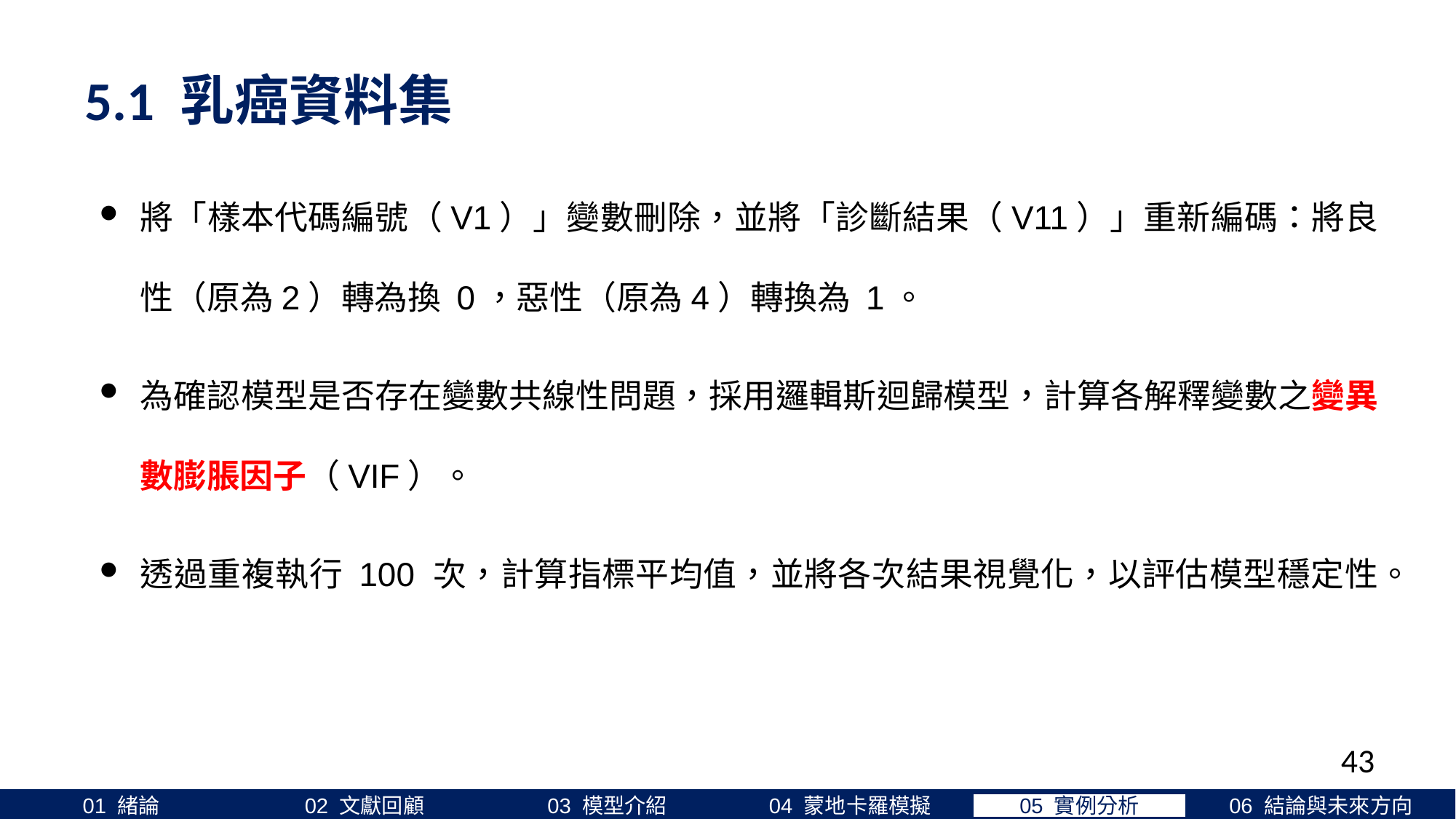

5.1 乳癌資料集

將「樣本代碼編號（V1）」變數刪除，並將「診斷結果（V11）」重新編碼：將良性（原為2）轉為換 0，惡性（原為4）轉換為 1。
為確認模型是否存在變數共線性問題，採用邏輯斯迴歸模型，計算各解釋變數之變異數膨脹因子（VIF）。
透過重複執行 100 次，計算指標平均值，並將各次結果視覺化，以評估模型穩定性。